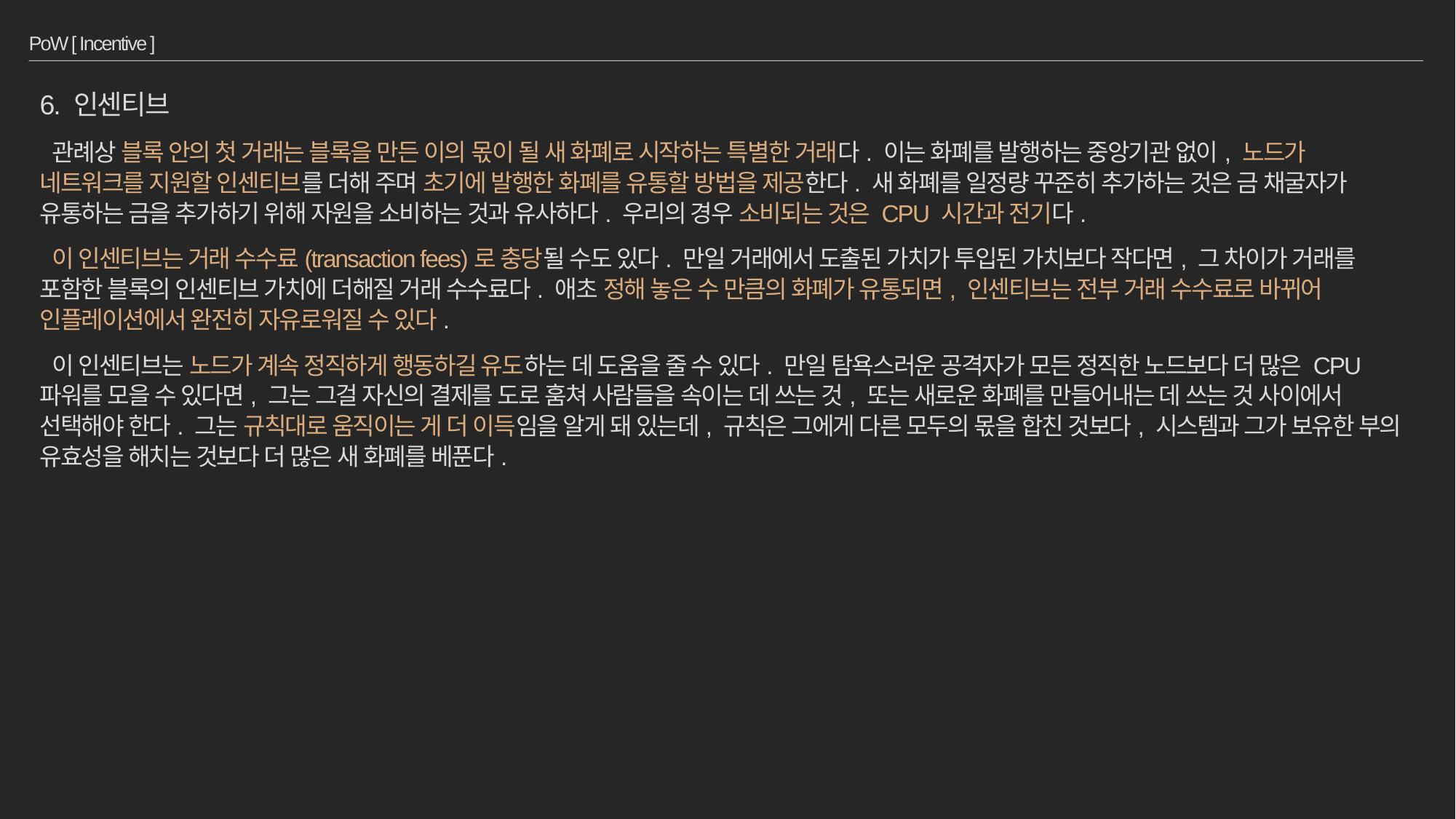

# PoW [ Incentive ]
6. 인센티브
 관례상 블록 안의 첫 거래는 블록을 만든 이의 몫이 될 새 화폐로 시작하는 특별한 거래다. 이는 화폐를 발행하는 중앙기관 없이, 노드가 네트워크를 지원할 인센티브를 더해 주며 초기에 발행한 화폐를 유통할 방법을 제공한다. 새 화폐를 일정량 꾸준히 추가하는 것은 금 채굴자가 유통하는 금을 추가하기 위해 자원을 소비하는 것과 유사하다. 우리의 경우 소비되는 것은 CPU 시간과 전기다.
 이 인센티브는 거래 수수료(transaction fees)로 충당될 수도 있다. 만일 거래에서 도출된 가치가 투입된 가치보다 작다면, 그 차이가 거래를 포함한 블록의 인센티브 가치에 더해질 거래 수수료다. 애초 정해 놓은 수 만큼의 화폐가 유통되면, 인센티브는 전부 거래 수수료로 바뀌어 인플레이션에서 완전히 자유로워질 수 있다.
 이 인센티브는 노드가 계속 정직하게 행동하길 유도하는 데 도움을 줄 수 있다. 만일 탐욕스러운 공격자가 모든 정직한 노드보다 더 많은 CPU 파워를 모을 수 있다면, 그는 그걸 자신의 결제를 도로 훔쳐 사람들을 속이는 데 쓰는 것, 또는 새로운 화폐를 만들어내는 데 쓰는 것 사이에서 선택해야 한다. 그는 규칙대로 움직이는 게 더 이득임을 알게 돼 있는데, 규칙은 그에게 다른 모두의 몫을 합친 것보다, 시스템과 그가 보유한 부의 유효성을 해치는 것보다 더 많은 새 화폐를 베푼다.